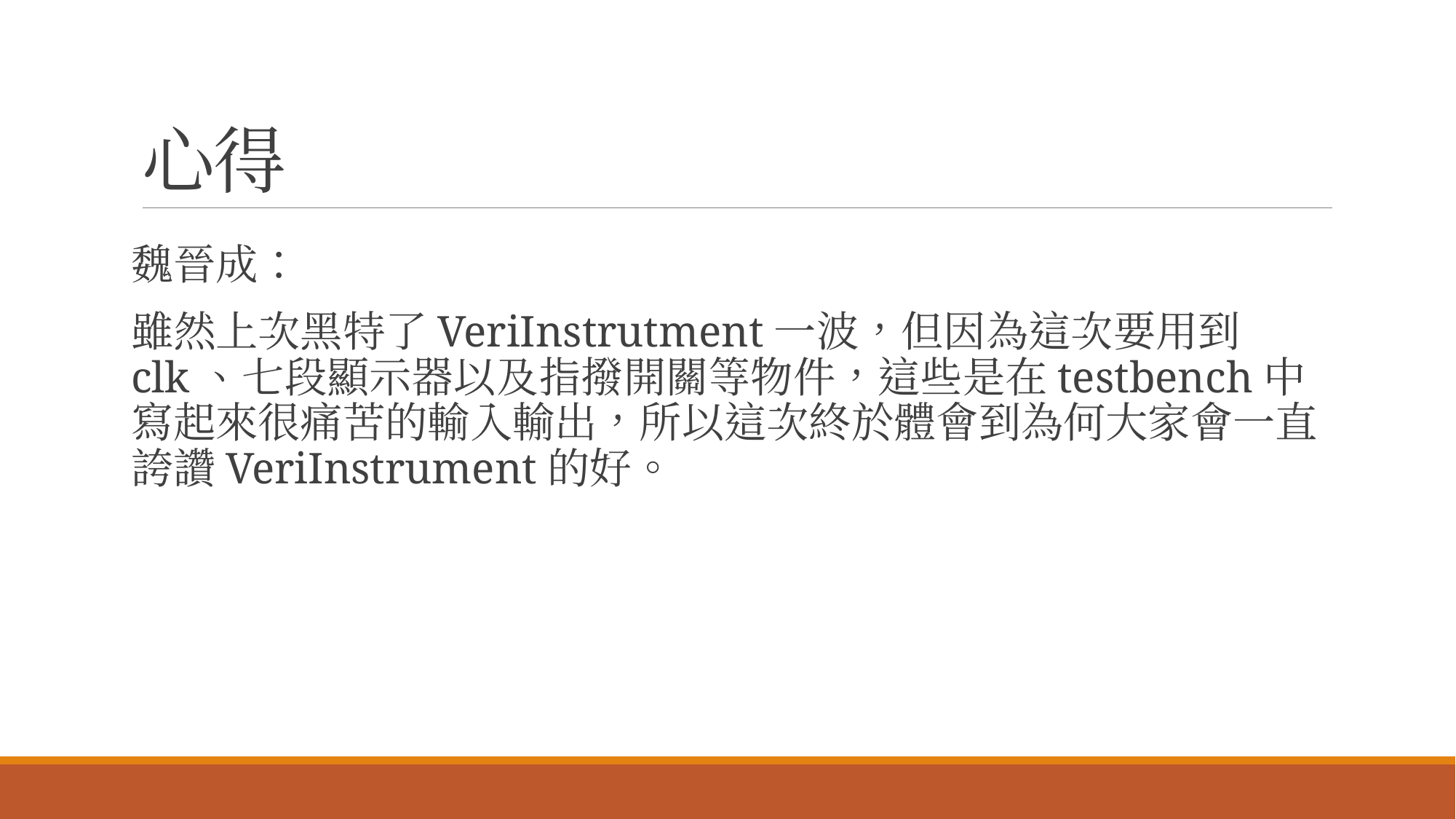

# 心得
魏晉成：
雖然上次黑特了VeriInstrutment一波，但因為這次要用到clk、七段顯示器以及指撥開關等物件，這些是在testbench中寫起來很痛苦的輸入輸出，所以這次終於體會到為何大家會一直誇讚VeriInstrument的好。